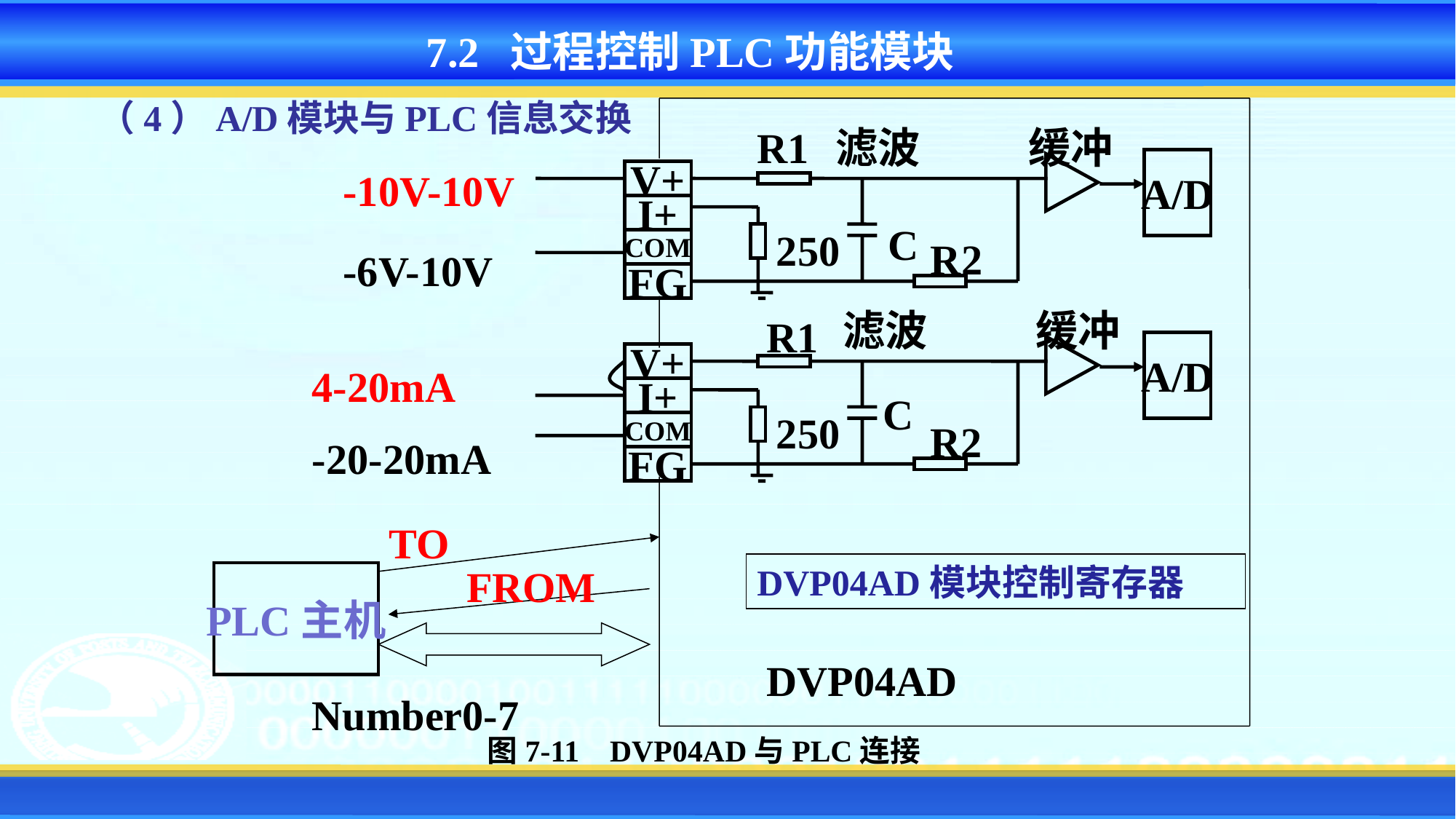

7.2  过程控制PLC功能模块
（4）A/D模块与PLC信息交换

R1
滤波
缓冲
A/D
-10V-10V

V+
I+
COM
FG

C
250

  R2

滤波
缓冲
R1
A/D

V+
I+
COM
FG
4-20mA
-20-20mA

C

250

  R2

TO

FROM
DVP04AD模块控制寄存器
PLC主机

DVP04AD
Number0-7

-6V-10V
图7-11    DVP04AD与PLC连接